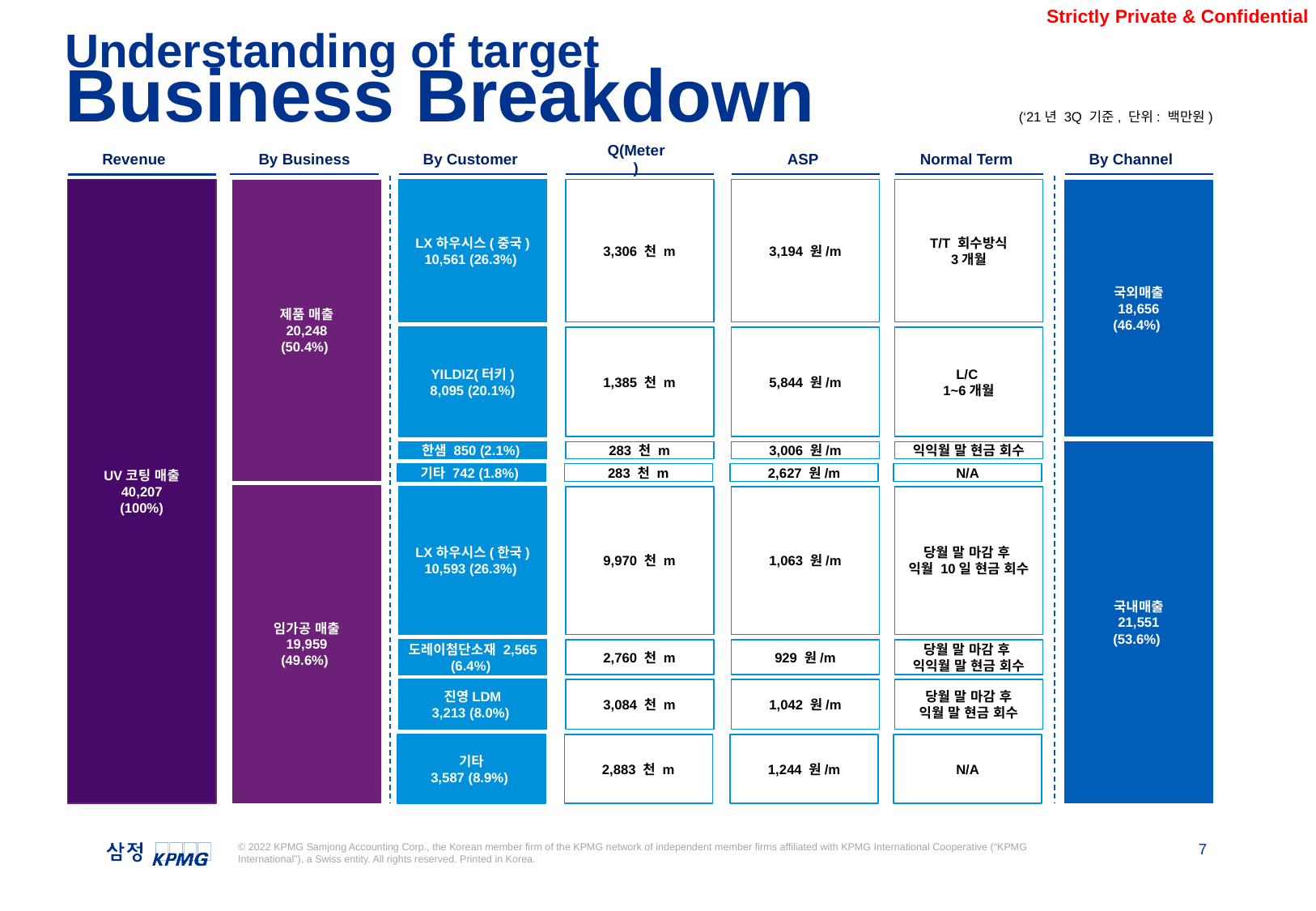

Understanding of target
Business Breakdown
(‘21년 3Q 기준, 단위: 백만원)
Revenue
By Business
By Customer
Q(Meter)
ASP
Normal Term
By Channel
UV코팅 매출
40,207
(100%)
LX하우시스(중국)
10,561 (26.3%)
3,306 천 m
3,194 원/m
T/T 회수방식
3개월
제품 매출
20,248
(50.4%)
국외매출
18,656
(46.4%)
YILDIZ(터키)
 8,095 (20.1%)
1,385 천 m
5,844 원/m
L/C
1~6개월
한샘 850 (2.1%)
283 천 m
3,006 원/m
익익월 말 현금 회수
국내매출
21,551
(53.6%)
기타 742 (1.8%)
283 천 m
2,627 원/m
N/A
임가공 매출
19,959
(49.6%)
LX하우시스(한국)
10,593 (26.3%)
9,970 천 m
1,063 원/m
당월 말 마감 후
익월 10일 현금 회수
도레이첨단소재 2,565 (6.4%)
2,760 천 m
929 원/m
당월 말 마감 후
익익월 말 현금 회수
진영LDM
3,213 (8.0%)
3,084 천 m
1,042 원/m
당월 말 마감 후
익월 말 현금 회수
기타
3,587 (8.9%)
2,883 천 m
1,244 원/m
N/A